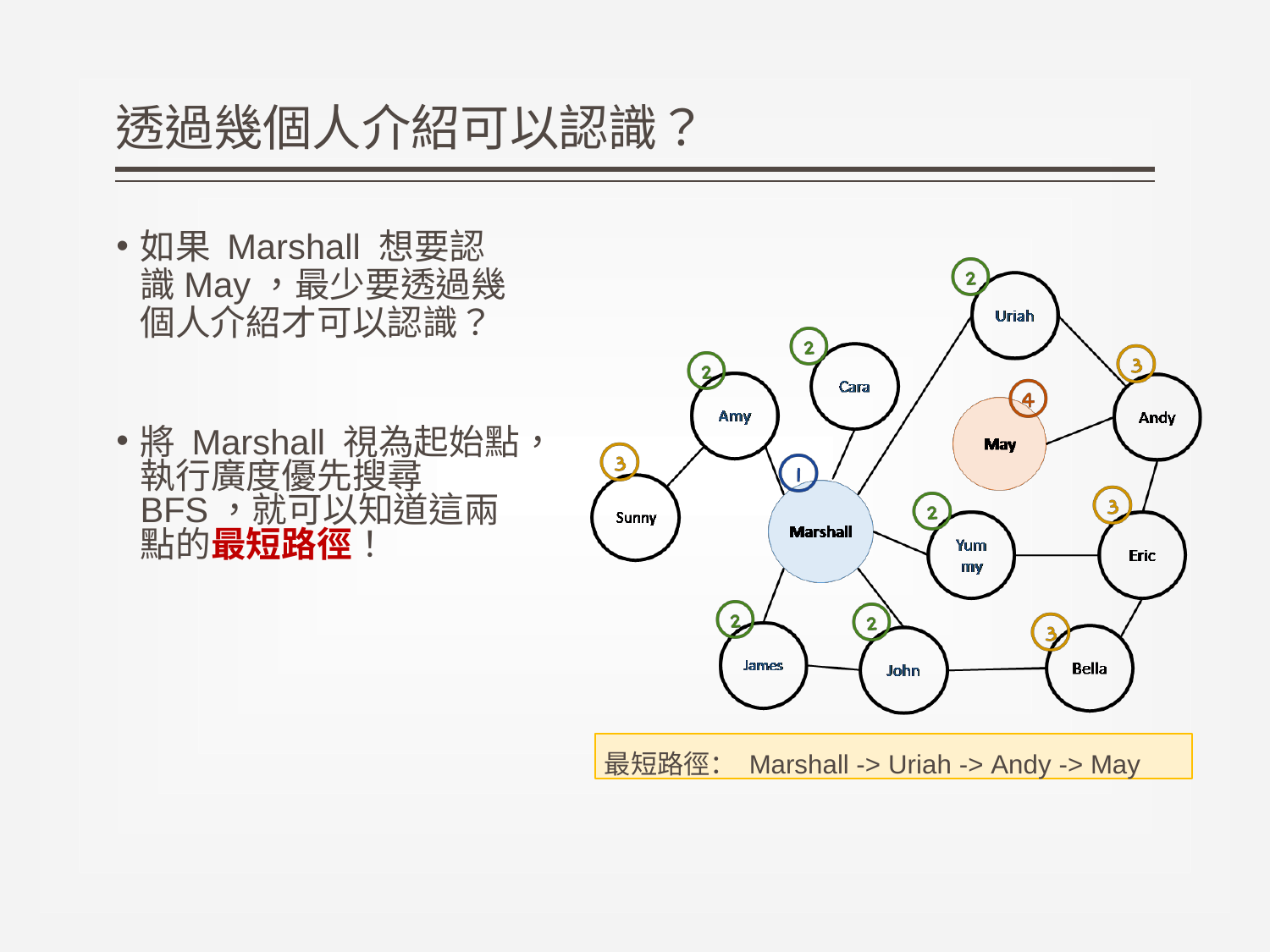

# 透過幾個人介紹可以認識？
如果 Marshall 想要認識May，最少要透過幾個人介紹才可以認識？

將 Marshall 視為起始點，執行廣度優先搜尋BFS，就可以知道這兩點的最短路徑！

最短路徑： Marshall -> Uriah -> Andy -> May